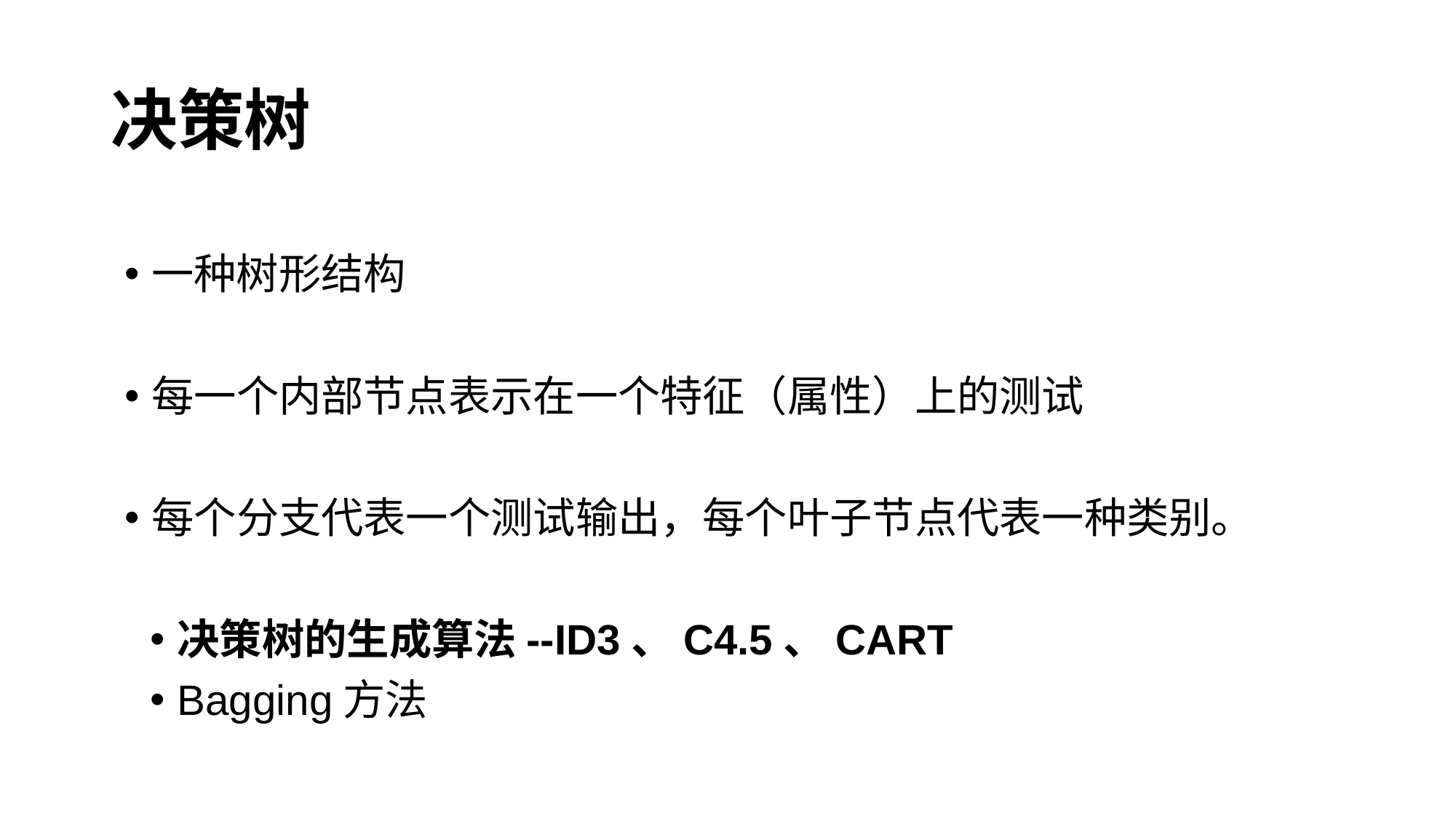

# 决策树

一种树形结构

每一个内部节点表示在一个特征（属性）上的测试

每个分支代表一个测试输出，每个叶子节点代表一种类别。
决策树的生成算法--ID3、C4.5、CART
Bagging方法